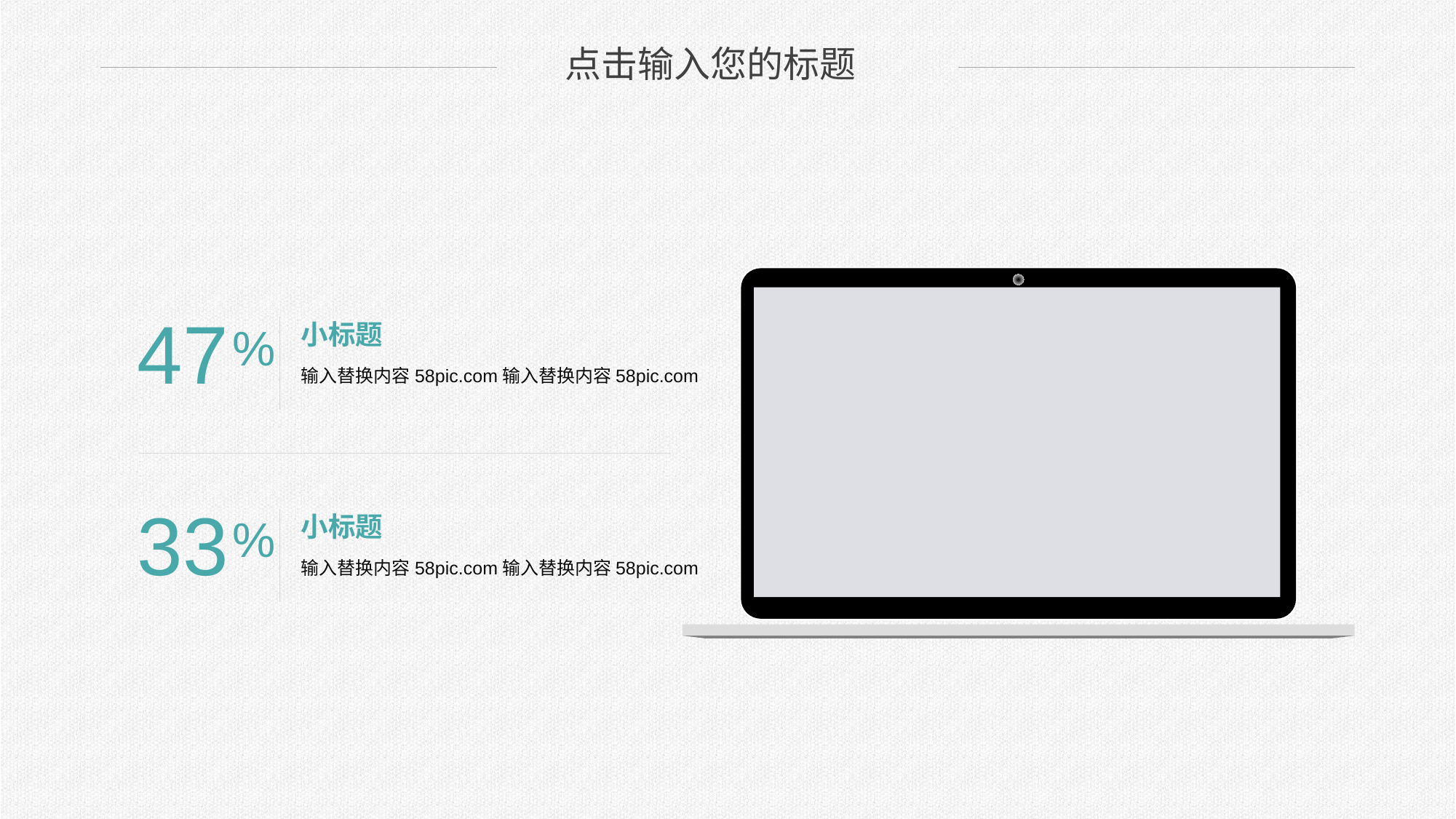

点击输入您的标题

47
%
小标题
输入替换内容58pic.com输入替换内容58pic.com
33
%
小标题
输入替换内容58pic.com输入替换内容58pic.com